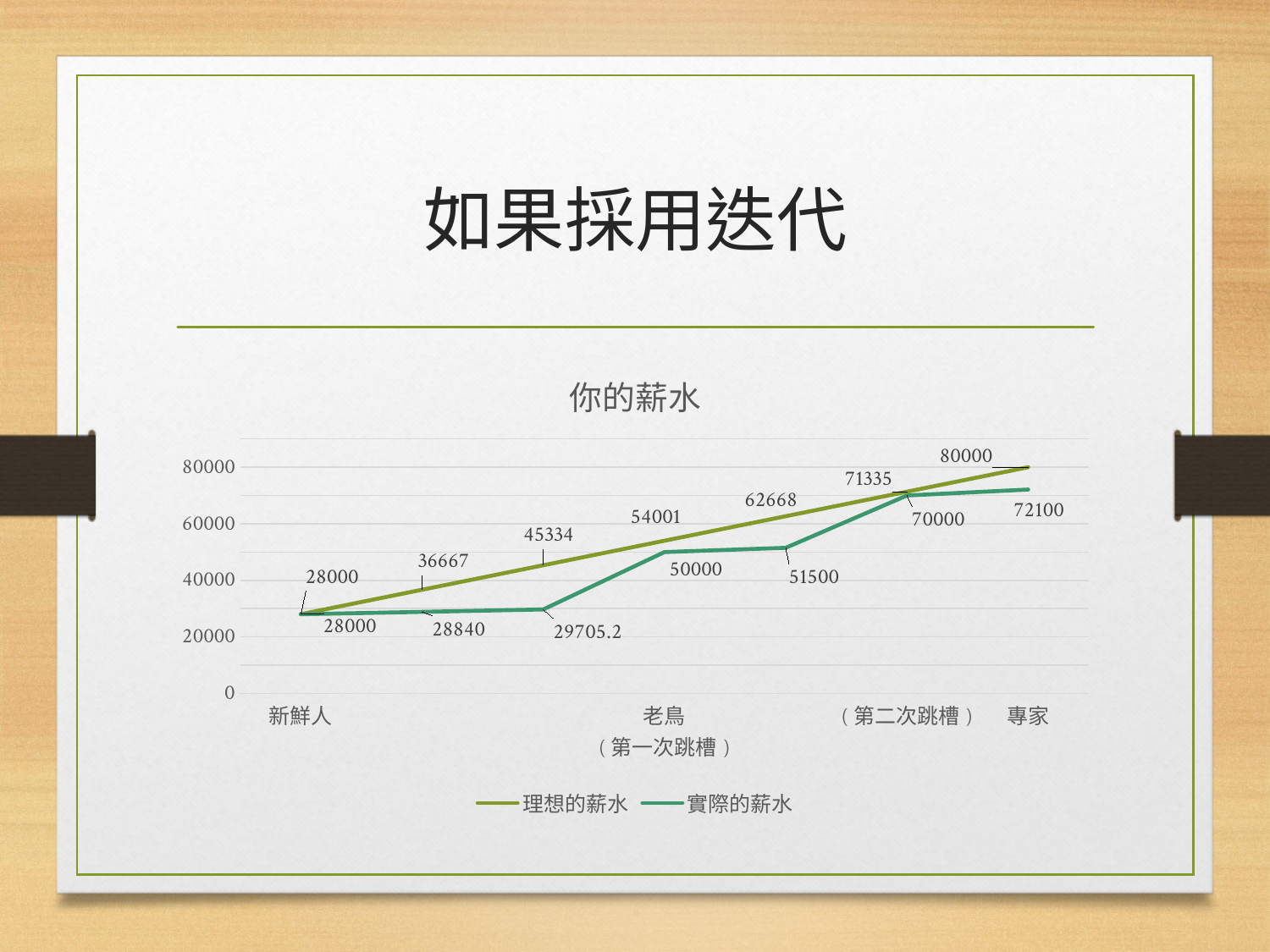

# 如果採用迭代

### Chart: 你的薪水

| Category | 理想的薪水 | 實際的薪水 |
|---|---|---|
| 新鮮人 | 28000.0 | 28000.0 |
|  | 36667.0 | 28840.0 |
|  | 45334.0 | 29705.2 |
| 老鳥
(第一次跳槽) | 54001.0 | 50000.0 |
|  | 62668.0 | 51500.0 |
| (第二次跳槽) | 71335.0 | 70000.0 |
| 專家 | 80000.0 | 72100.0 |